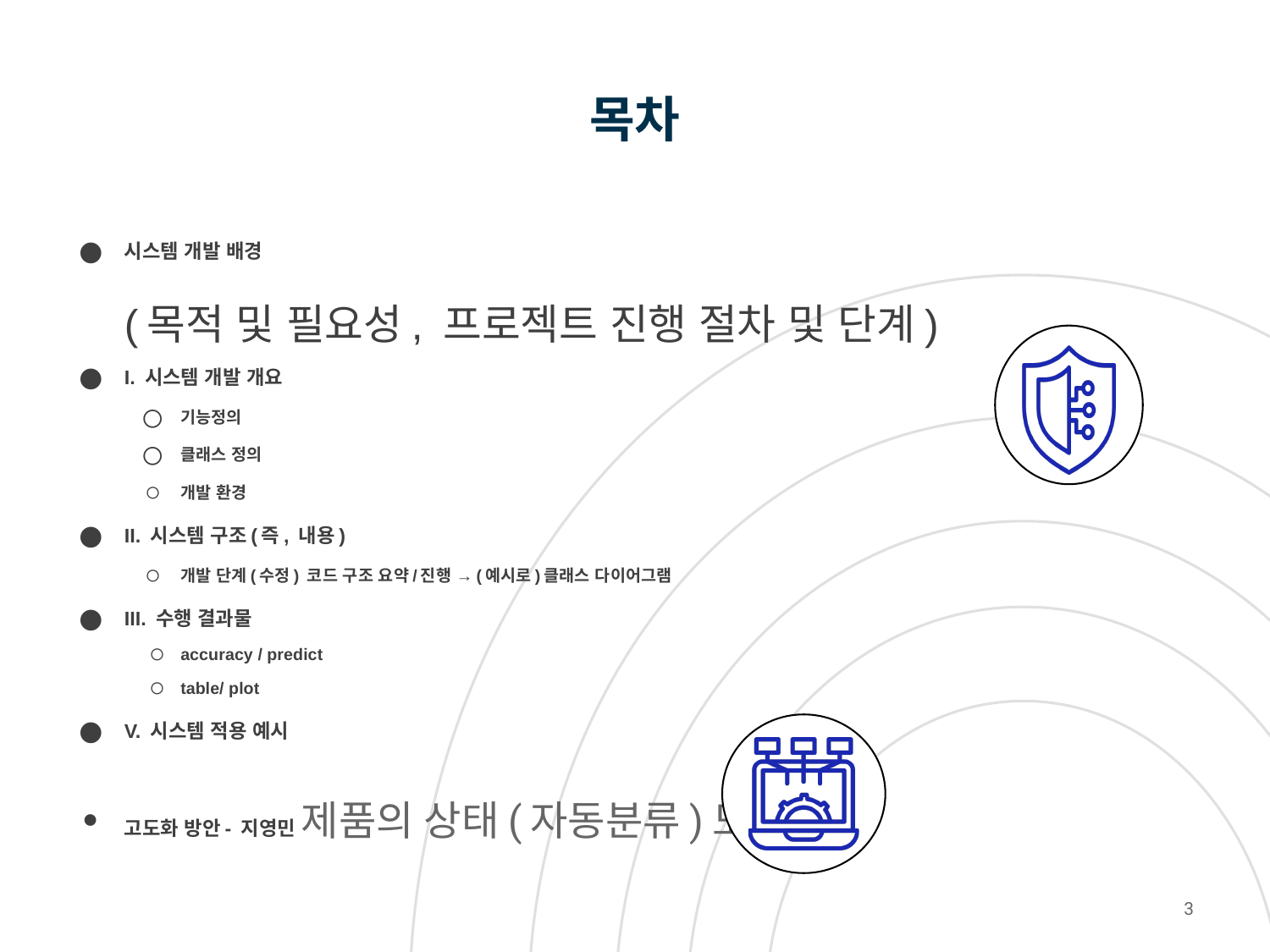

# 목차
시스템 개발 배경
(목적 및 필요성, 프로젝트 진행 절차 및 단계)
I. 시스템 개발 개요
기능정의
클래스 정의
개발 환경
II. 시스템 구조(즉, 내용)
개발 단계(수정) 코드 구조 요약/진행 →(예시로)클래스 다이어그램
III. 수행 결과물
accuracy / predict
table/ plot
V. 시스템 적용 예시
고도화 방안- 지영민 제품의 상태(자동분류)도 추가

3